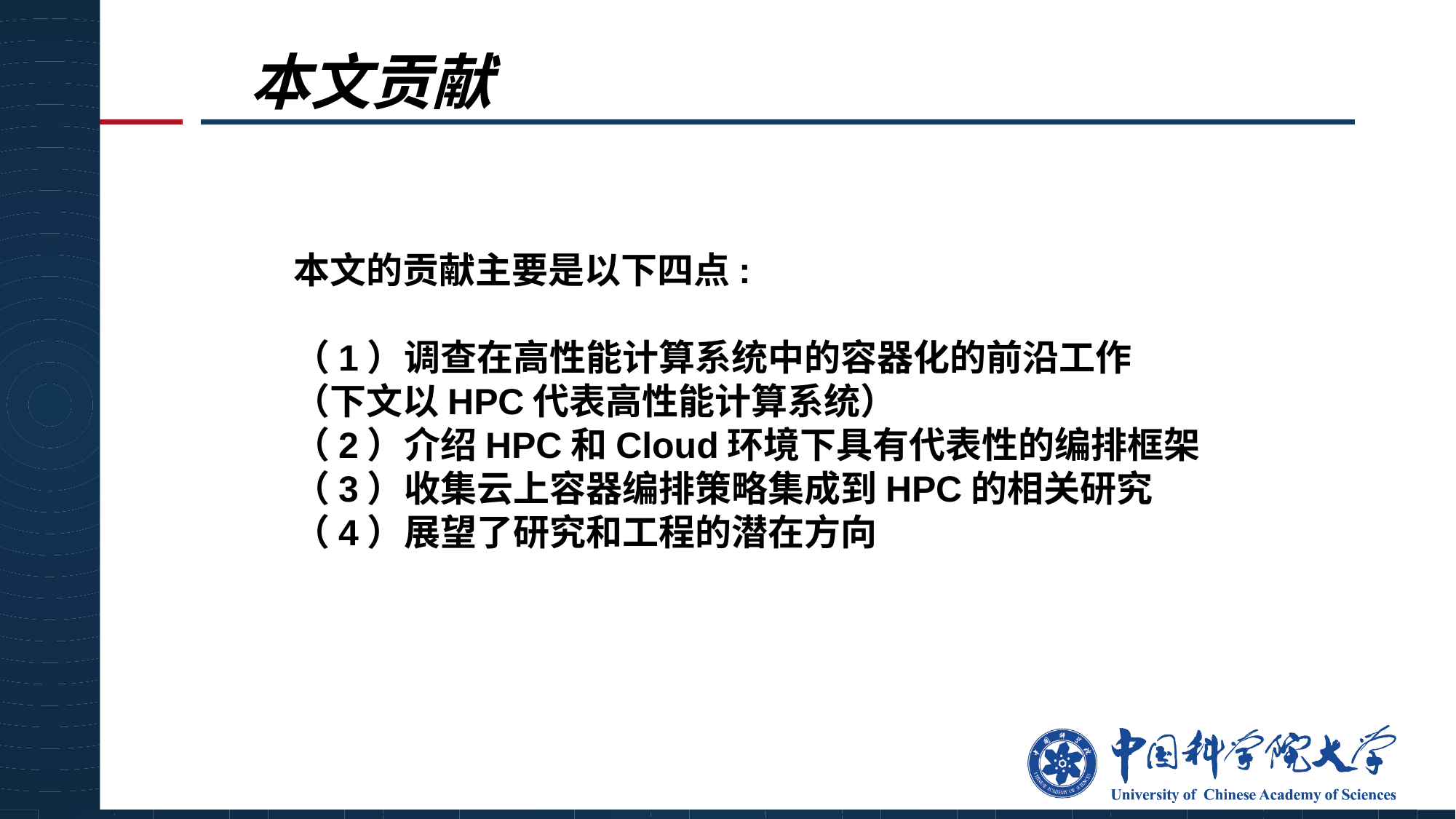

# 本文贡献
本文的贡献主要是以下四点:

（1）调查在高性能计算系统中的容器化的前沿工作
（下文以HPC代表高性能计算系统）
（2）介绍HPC和Cloud环境下具有代表性的编排框架
（3）收集云上容器编排策略集成到HPC的相关研究
（4）展望了研究和工程的潜在方向